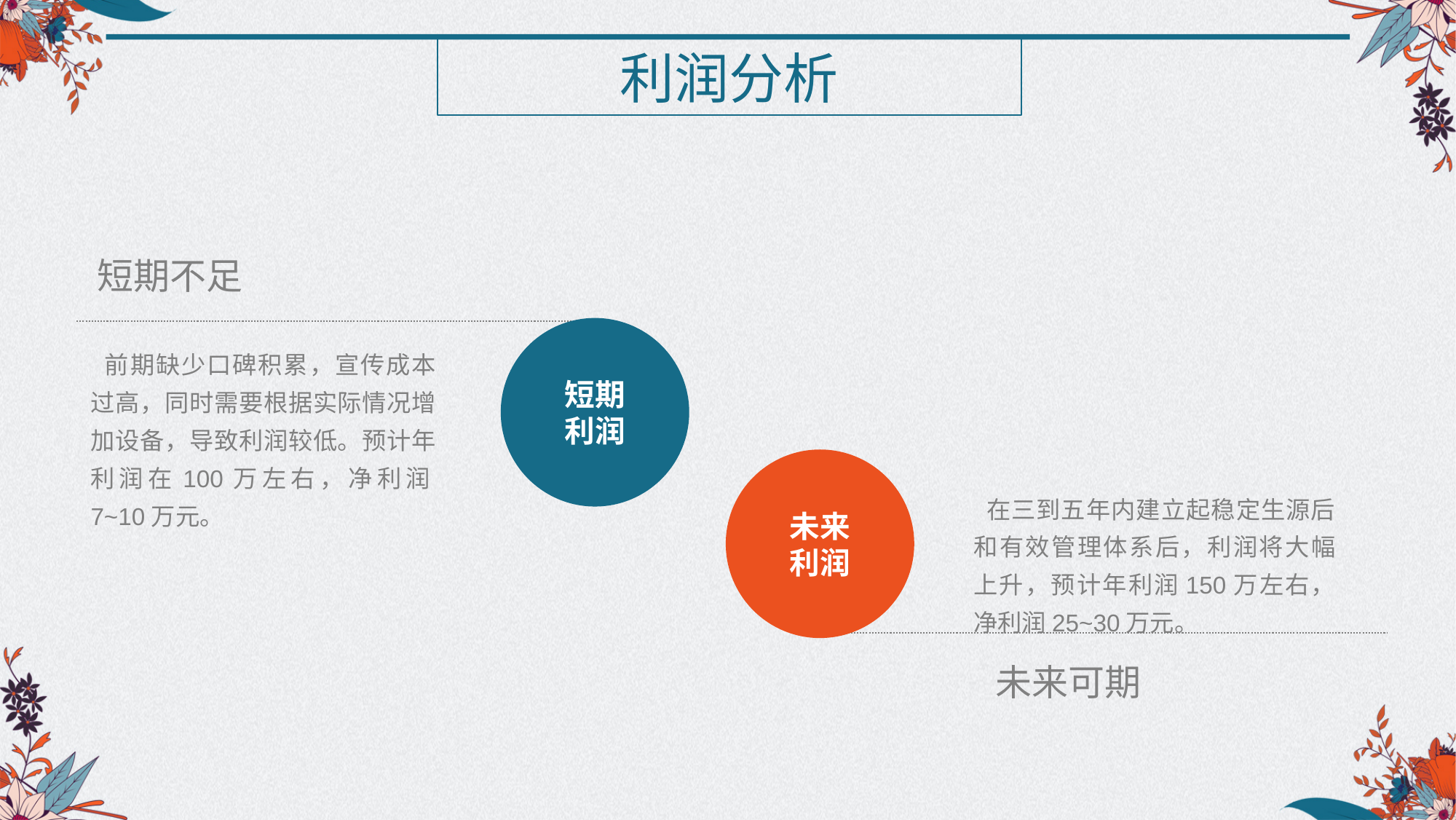

利润分析
短期不足
短期
利润
 前期缺少口碑积累，宣传成本过高，同时需要根据实际情况增加设备，导致利润较低。预计年利润在100万左右，净利润7~10万元。
未来
利润
 在三到五年内建立起稳定生源后和有效管理体系后，利润将大幅上升，预计年利润150万左右，净利润25~30万元。
未来可期